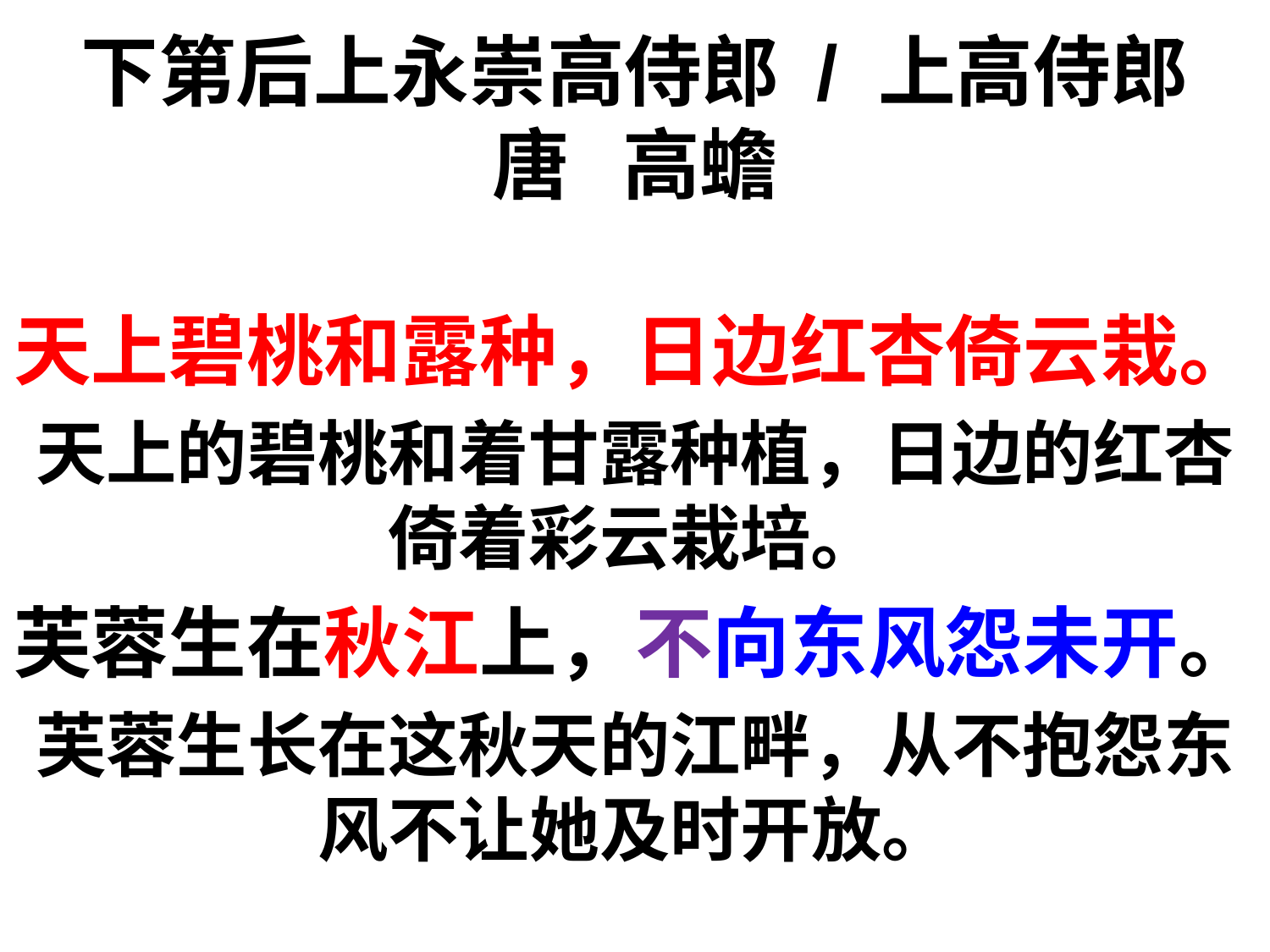

下第后上永崇高侍郎 / 上高侍郎
唐   高蟾
天上碧桃和露种，日边红杏倚云栽。
天上的碧桃和着甘露种植，日边的红杏倚着彩云栽培。
芙蓉生在秋江上，不向东风怨未开。
芙蓉生长在这秋天的江畔，从不抱怨东风不让她及时开放。